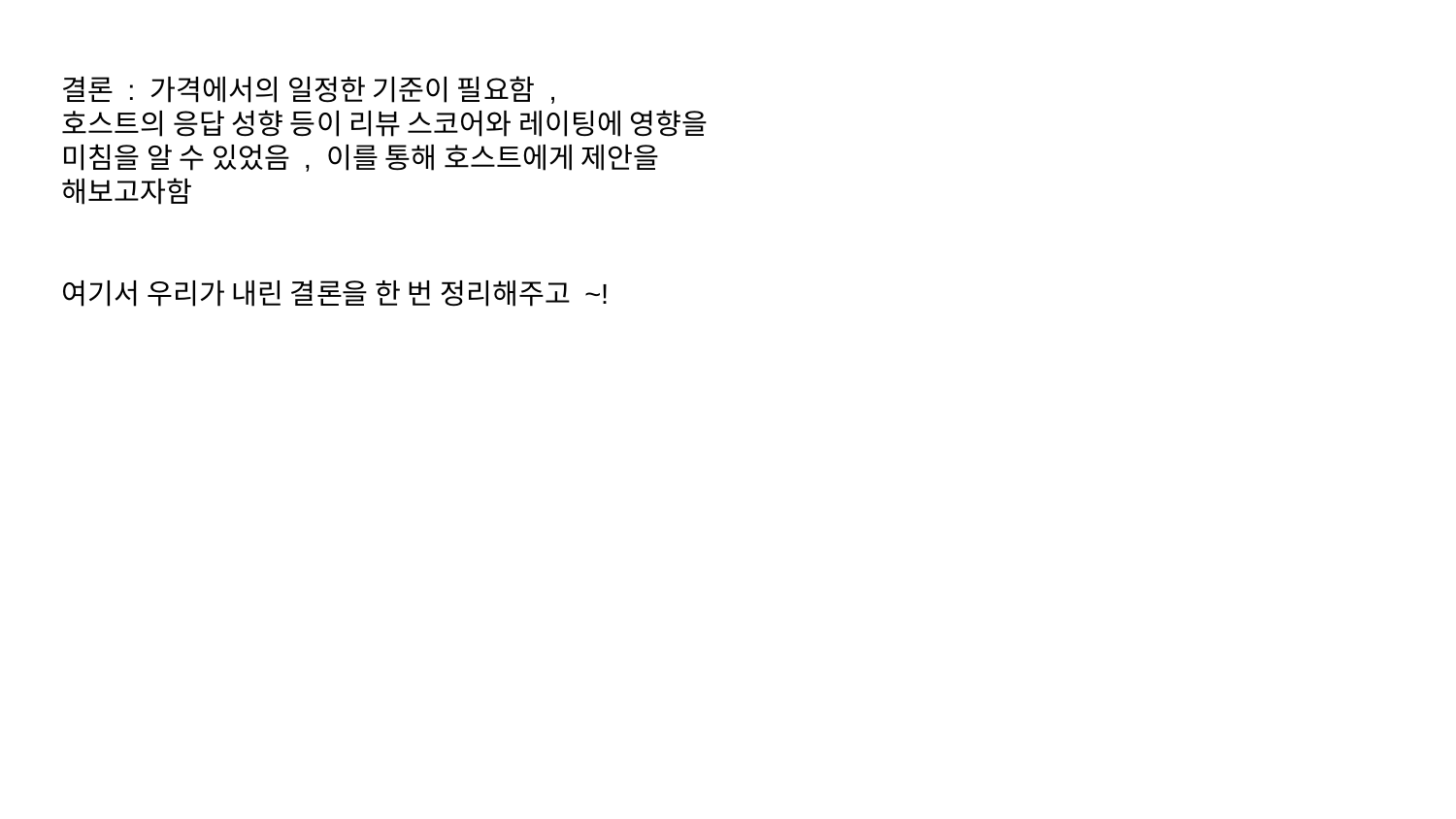

결론 : 가격에서의 일정한 기준이 필요함 ,
호스트의 응답 성향 등이 리뷰 스코어와 레이팅에 영향을 미침을 알 수 있었음 , 이를 통해 호스트에게 제안을 해보고자함

여기서 우리가 내린 결론을 한 번 정리해주고 ~!